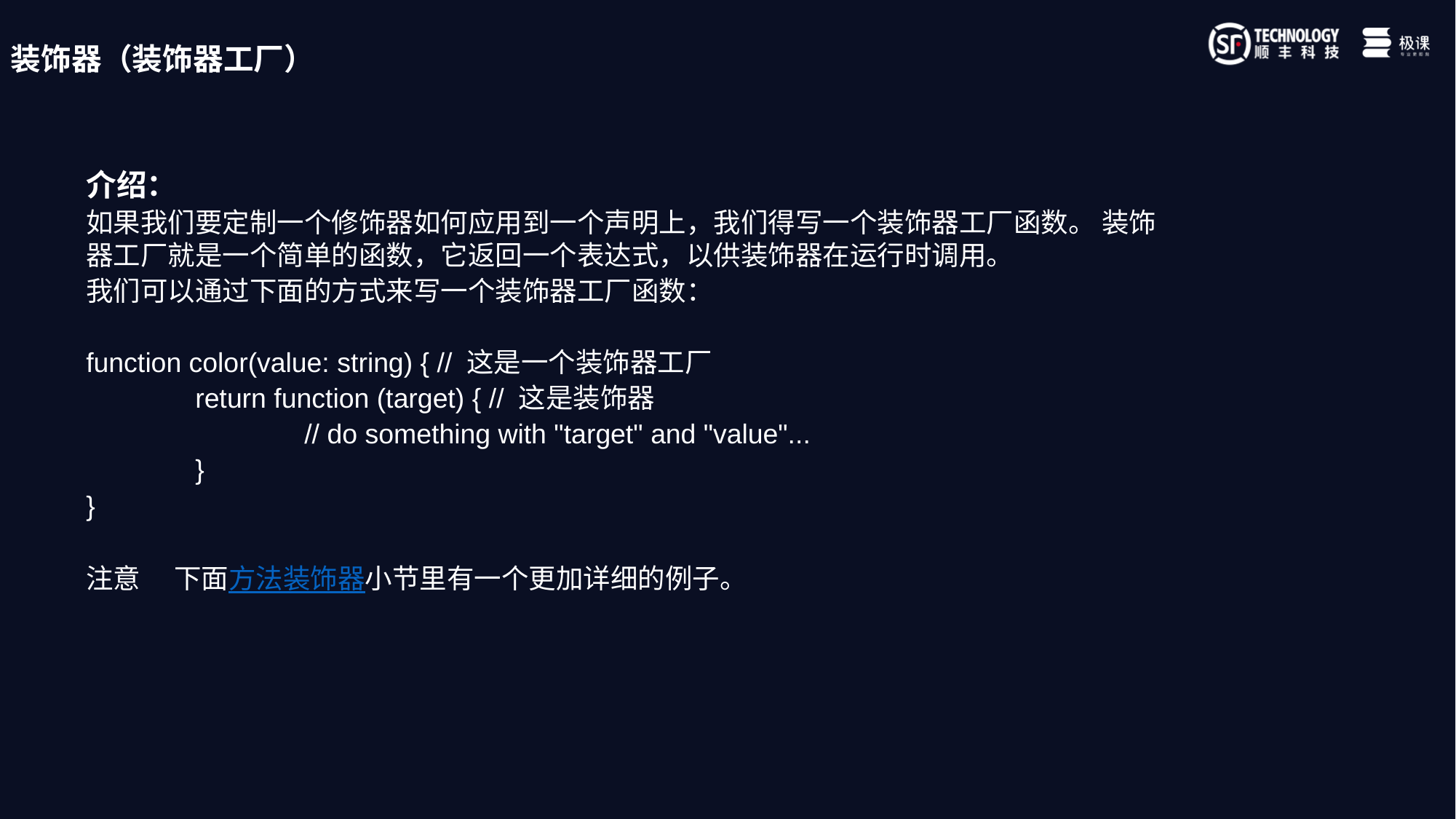

装饰器（装饰器工厂）
介绍：
如果我们要定制一个修饰器如何应用到一个声明上，我们得写一个装饰器工厂函数。 装饰器工厂就是一个简单的函数，它返回一个表达式，以供装饰器在运行时调用。
我们可以通过下面的方式来写一个装饰器工厂函数：

function color(value: string) { // 这是一个装饰器工厂
	return function (target) { // 这是装饰器
		// do something with "target" and "value"...
	}
}
注意  下面方法装饰器小节里有一个更加详细的例子。